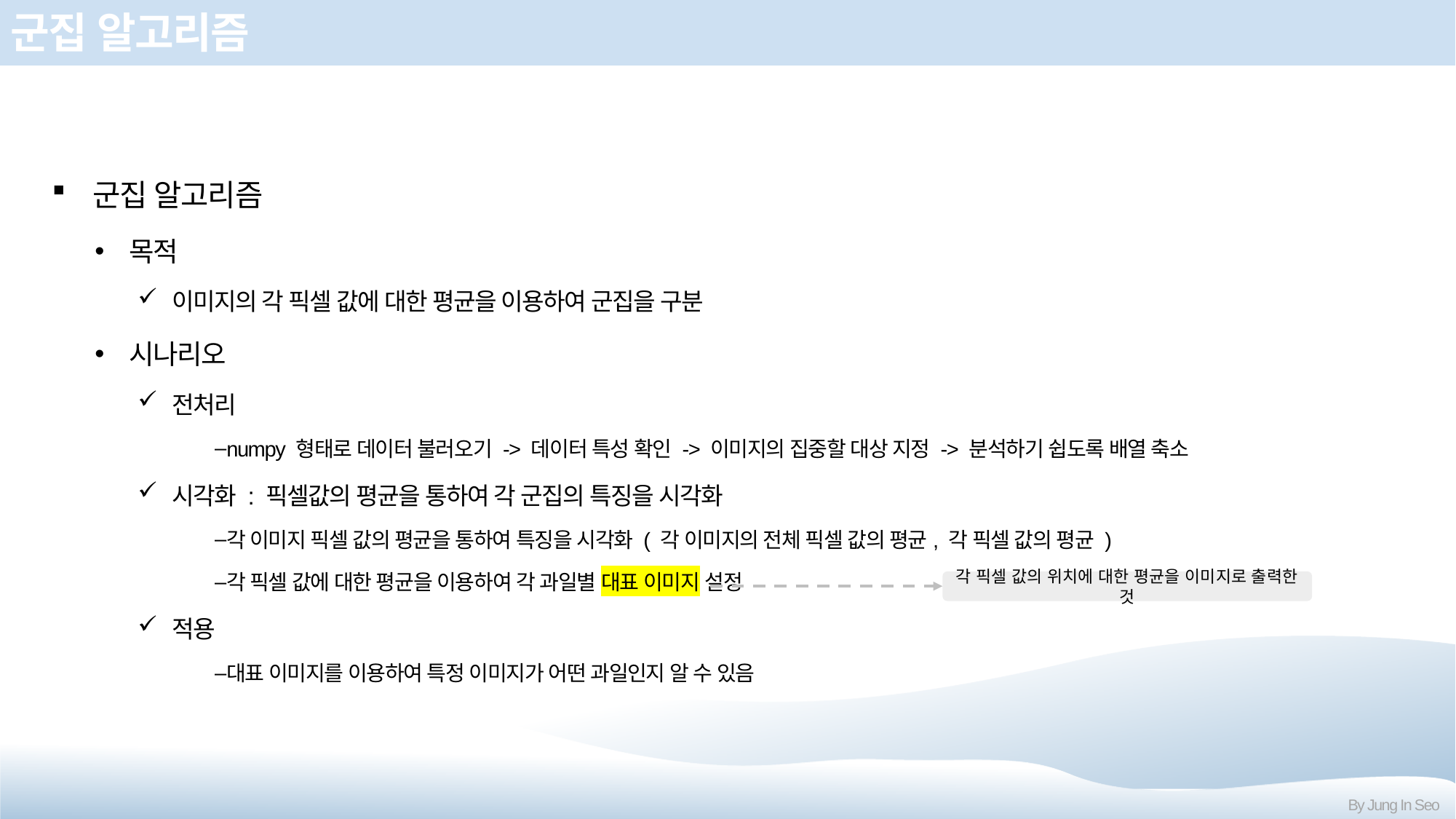

# 군집 알고리즘
군집 알고리즘
목적
이미지의 각 픽셀 값에 대한 평균을 이용하여 군집을 구분
시나리오
전처리
numpy 형태로 데이터 불러오기 -> 데이터 특성 확인 -> 이미지의 집중할 대상 지정 -> 분석하기 쉽도록 배열 축소
시각화 : 픽셀값의 평균을 통하여 각 군집의 특징을 시각화
각 이미지 픽셀 값의 평균을 통하여 특징을 시각화 ( 각 이미지의 전체 픽셀 값의 평균, 각 픽셀 값의 평균 )
각 픽셀 값에 대한 평균을 이용하여 각 과일별 대표 이미지 설정
적용
대표 이미지를 이용하여 특정 이미지가 어떤 과일인지 알 수 있음
각 픽셀 값의 위치에 대한 평균을 이미지로 출력한 것